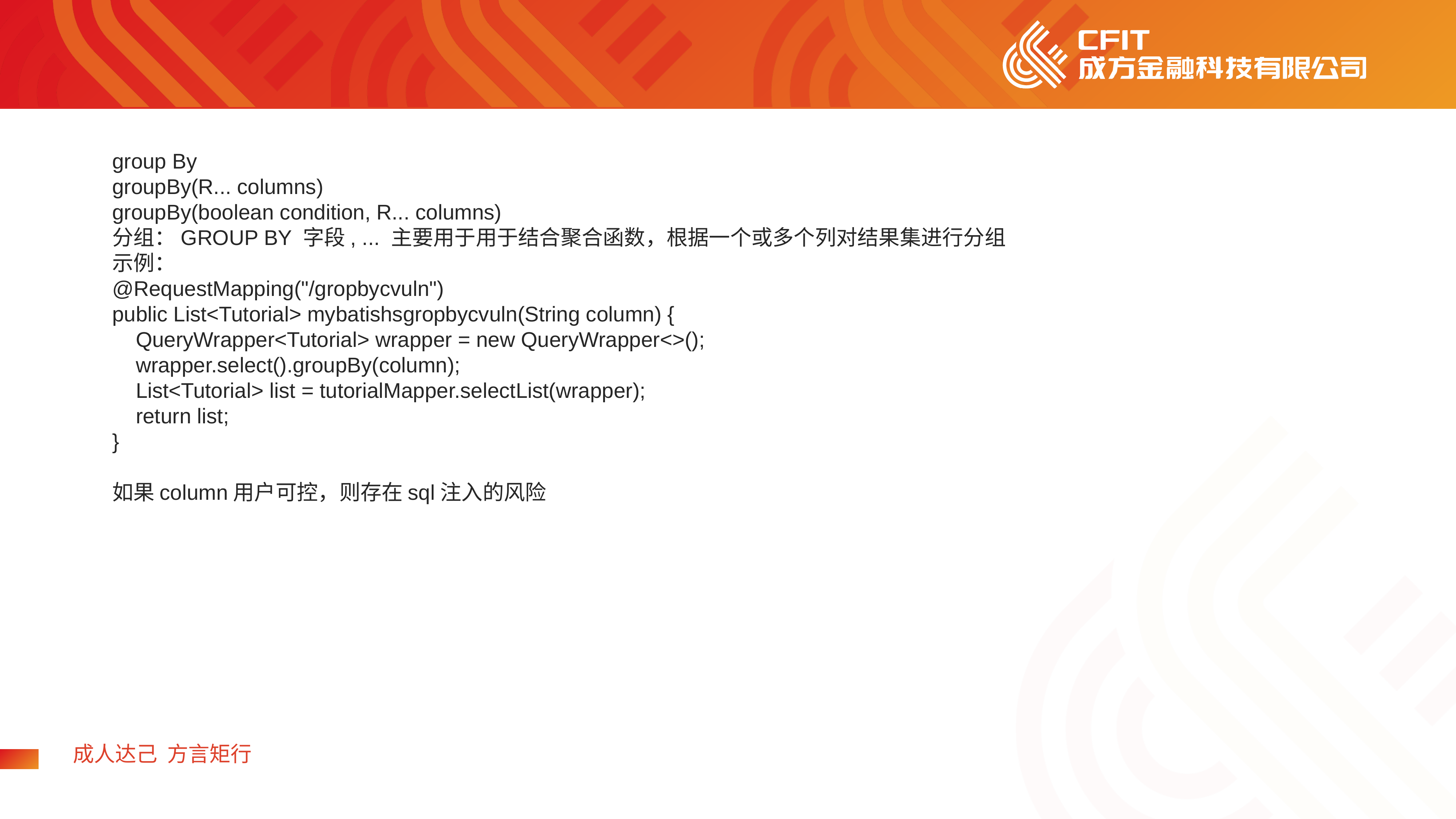

group By
groupBy(R... columns)
groupBy(boolean condition, R... columns)
分组：GROUP BY 字段, ... 主要用于用于结合聚合函数，根据一个或多个列对结果集进行分组
示例：
@RequestMapping("/gropbycvuln")
public List<Tutorial> mybatishsgropbycvuln(String column) {
    QueryWrapper<Tutorial> wrapper = new QueryWrapper<>();
    wrapper.select().groupBy(column);
    List<Tutorial> list = tutorialMapper.selectList(wrapper);
    return list;
}

如果column用户可控，则存在sql注入的风险